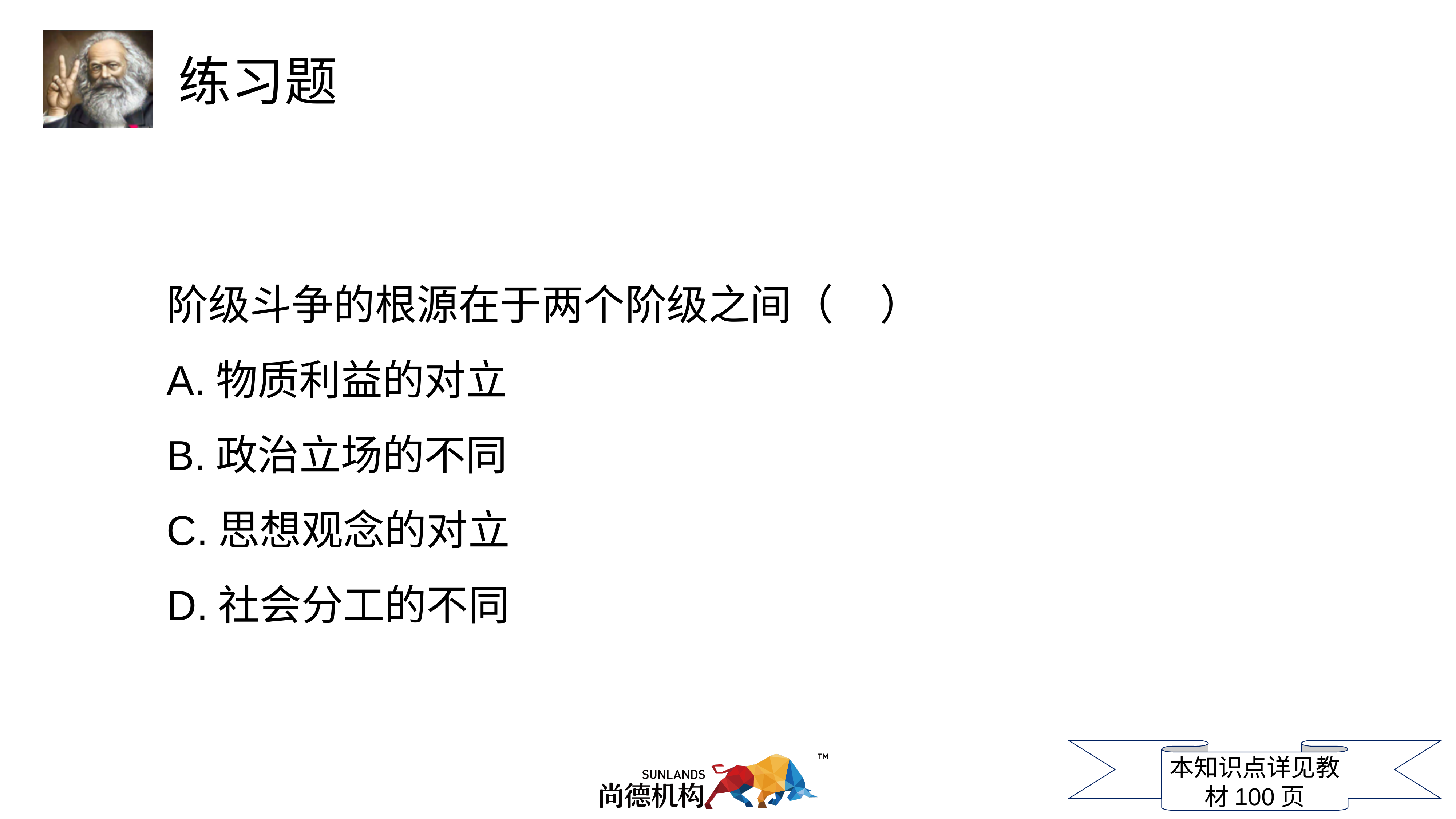

阶级斗争的根源在于两个阶级之间（     ）
A.物质利益的对立
B.政治立场的不同
C.思想观念的对立
D.社会分工的不同
本知识点详见教材100页